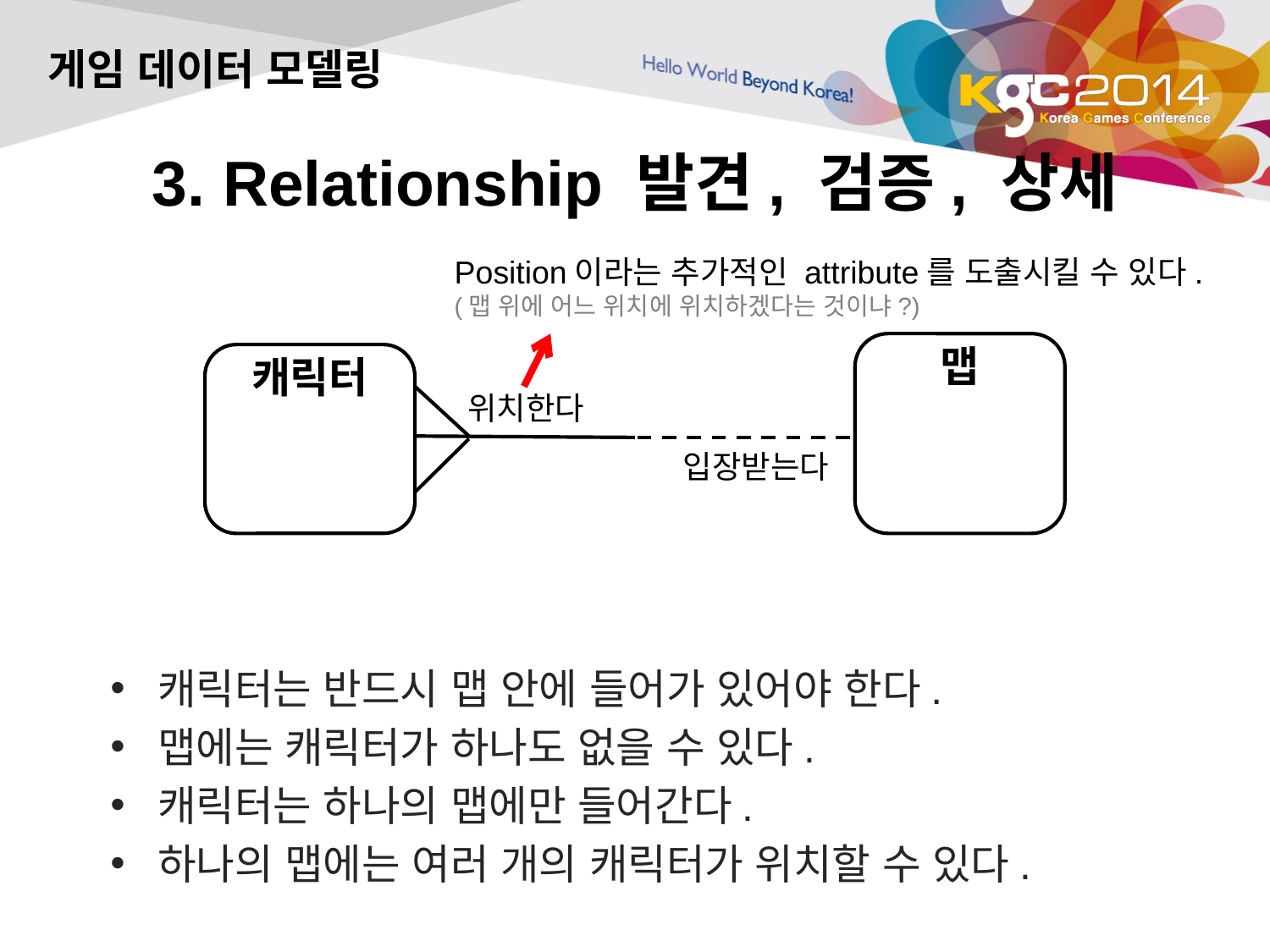

게임 데이터 모델링
# 3. Relationship 발견, 검증, 상세
Position이라는 추가적인 attribute를 도출시킬 수 있다. (맵 위에 어느 위치에 위치하겠다는 것이냐?)

맵

캐릭터
위치한다
입장받는다
캐릭터는 반드시 맵 안에 들어가 있어야 한다.
맵에는 캐릭터가 하나도 없을 수 있다.
캐릭터는 하나의 맵에만 들어간다.
하나의 맵에는 여러 개의 캐릭터가 위치할 수 있다.